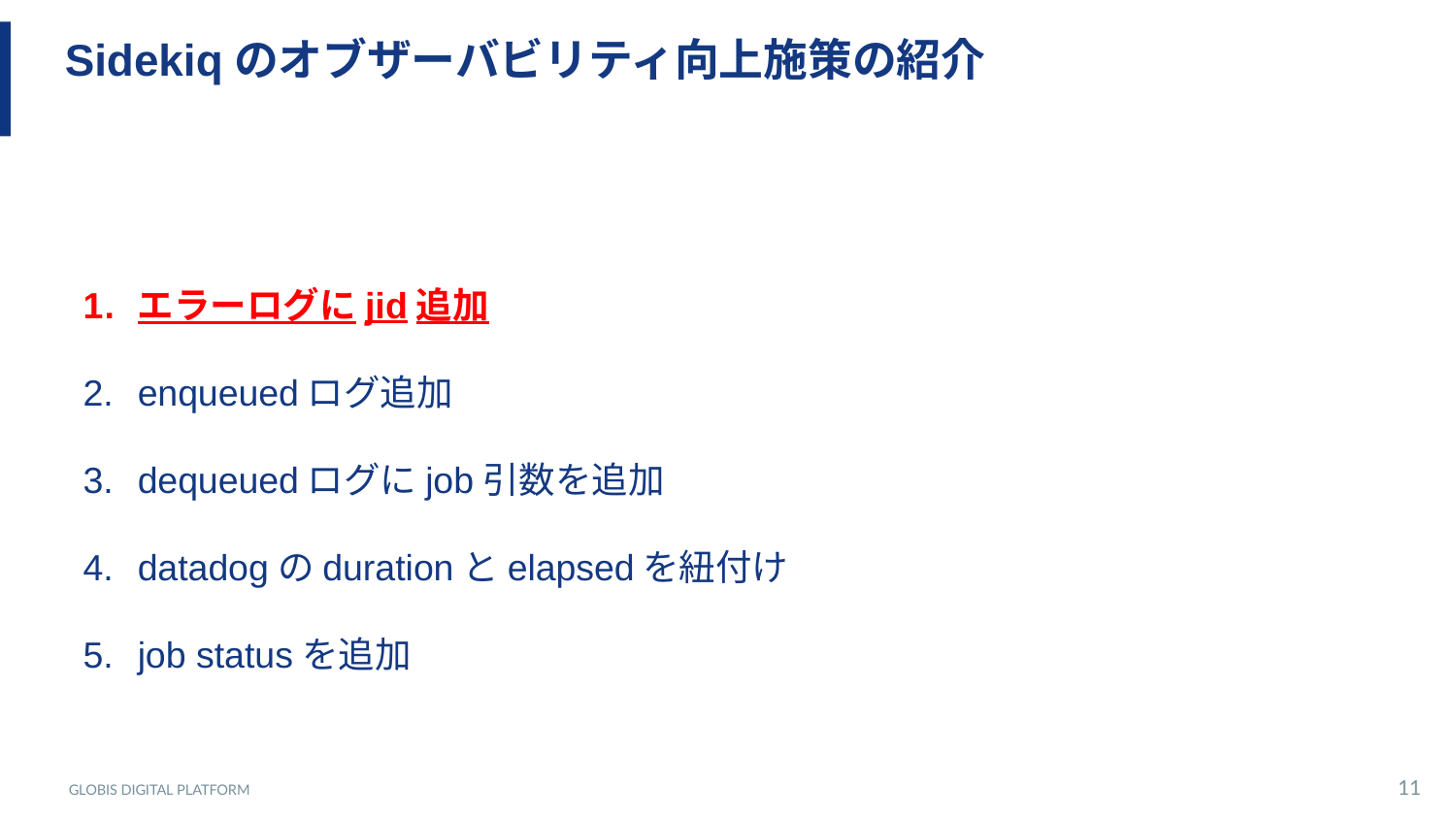

# Sidekiqのオブザーバビリティ向上施策の紹介

エラーログにjid追加
enqueuedログ追加
dequeuedログにjob引数を追加
datadogのdurationとelapsedを紐付け
job statusを追加